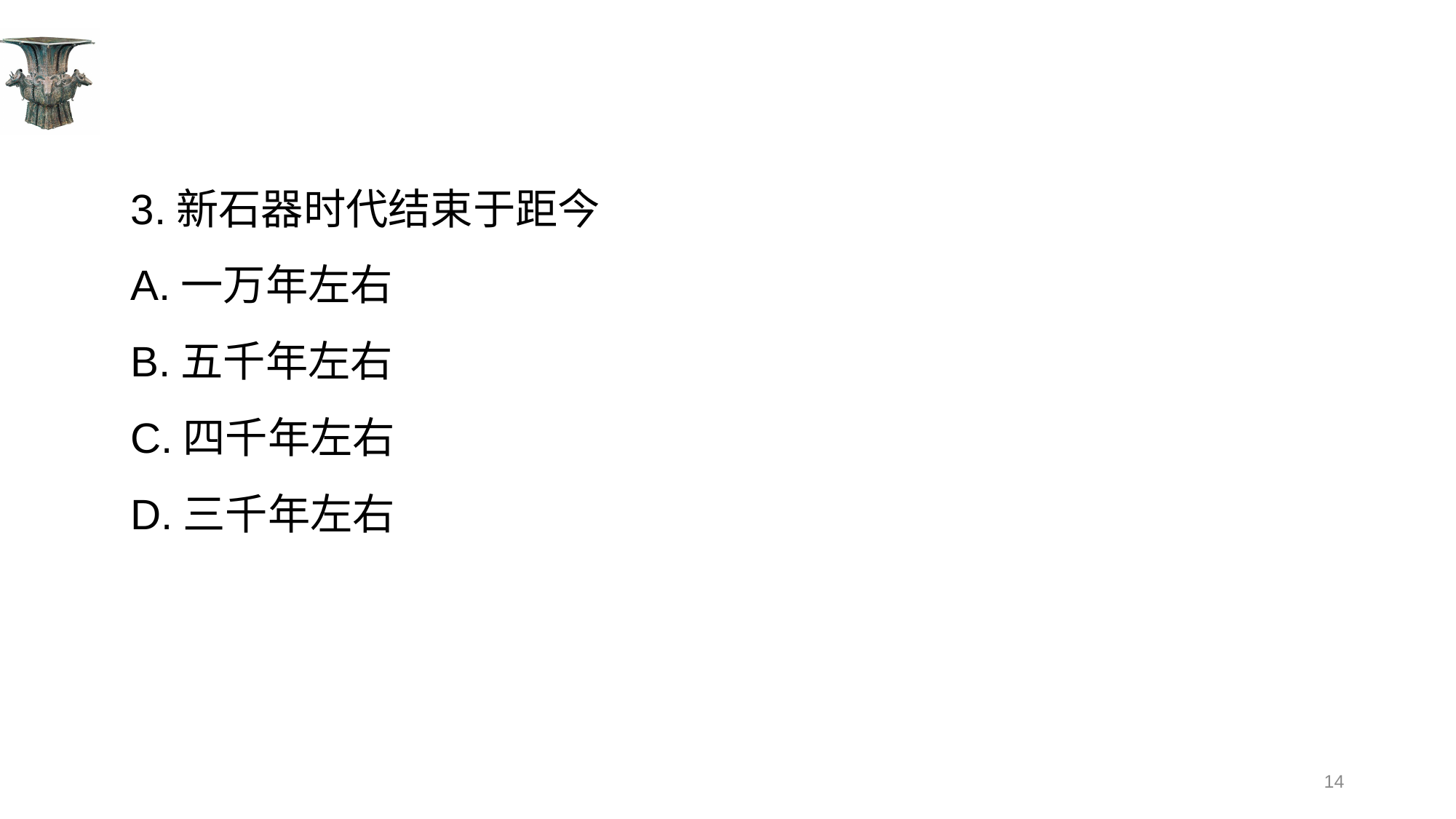

#
3.新石器时代结束于距今
A.一万年左右
B.五千年左右
C.四千年左右
D.三千年左右
14